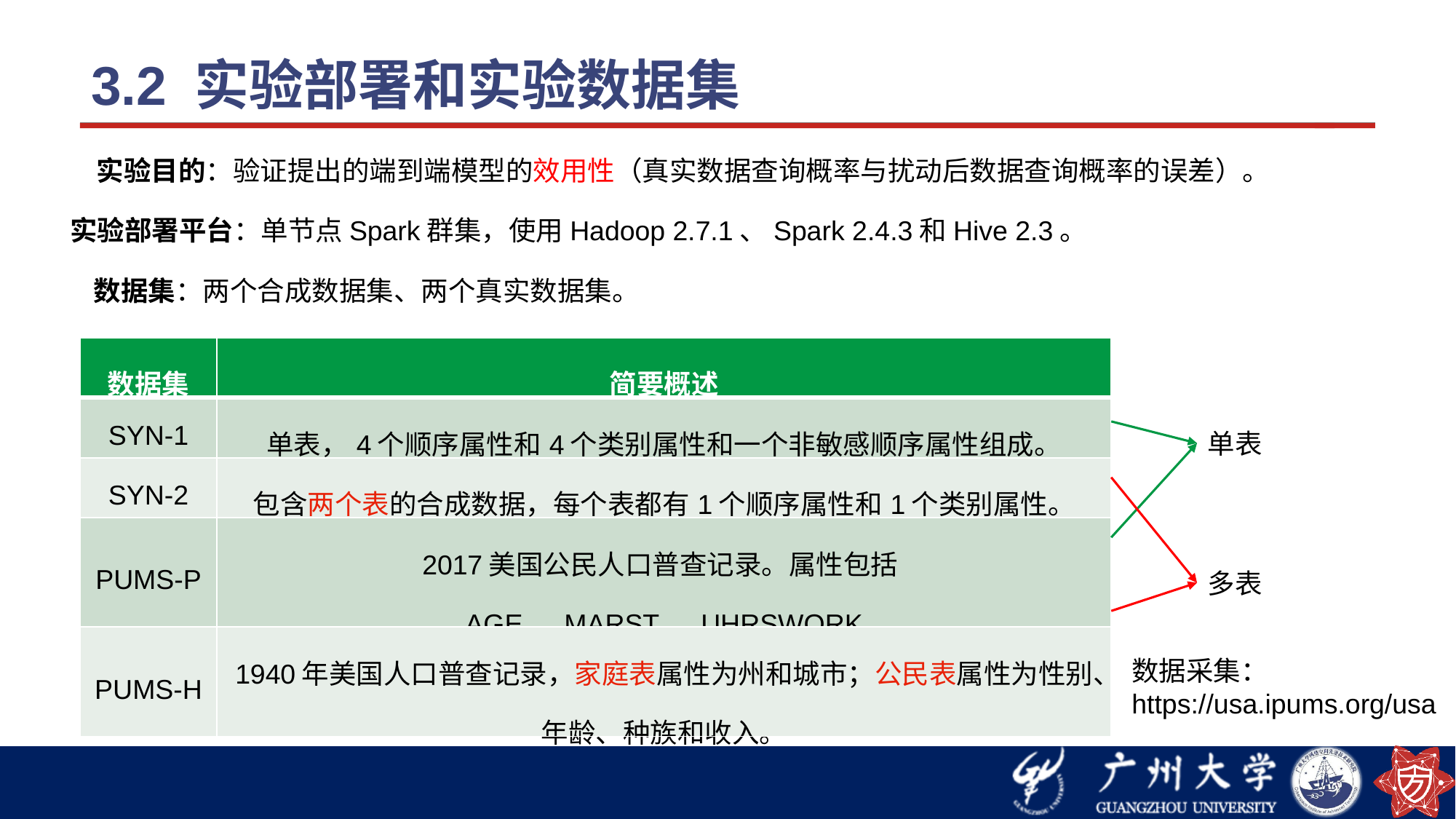

# 3.2 实验部署和实验数据集
实验目的：验证提出的端到端模型的效用性（真实数据查询概率与扰动后数据查询概率的误差）。
实验部署平台：单节点Spark群集，使用Hadoop 2.7.1、Spark 2.4.3和Hive 2.3。
数据集：两个合成数据集、两个真实数据集。
| 数据集 | 简要概述 |
| --- | --- |
| SYN-1 | 单表，4个顺序属性和4个类别属性和一个非敏感顺序属性组成。 |
| SYN-2 | 包含两个表的合成数据，每个表都有1个顺序属性和1个类别属性。 |
| PUMS-P | 2017美国公民人口普查记录。属性包括AGE、MARST、UHRSWORK |
| PUMS-H | 1940年美国人口普查记录，家庭表属性为州和城市；公民表属性为性别、年龄、种族和收入。 |
单表
多表
数据采集：
https://usa.ipums.org/usa